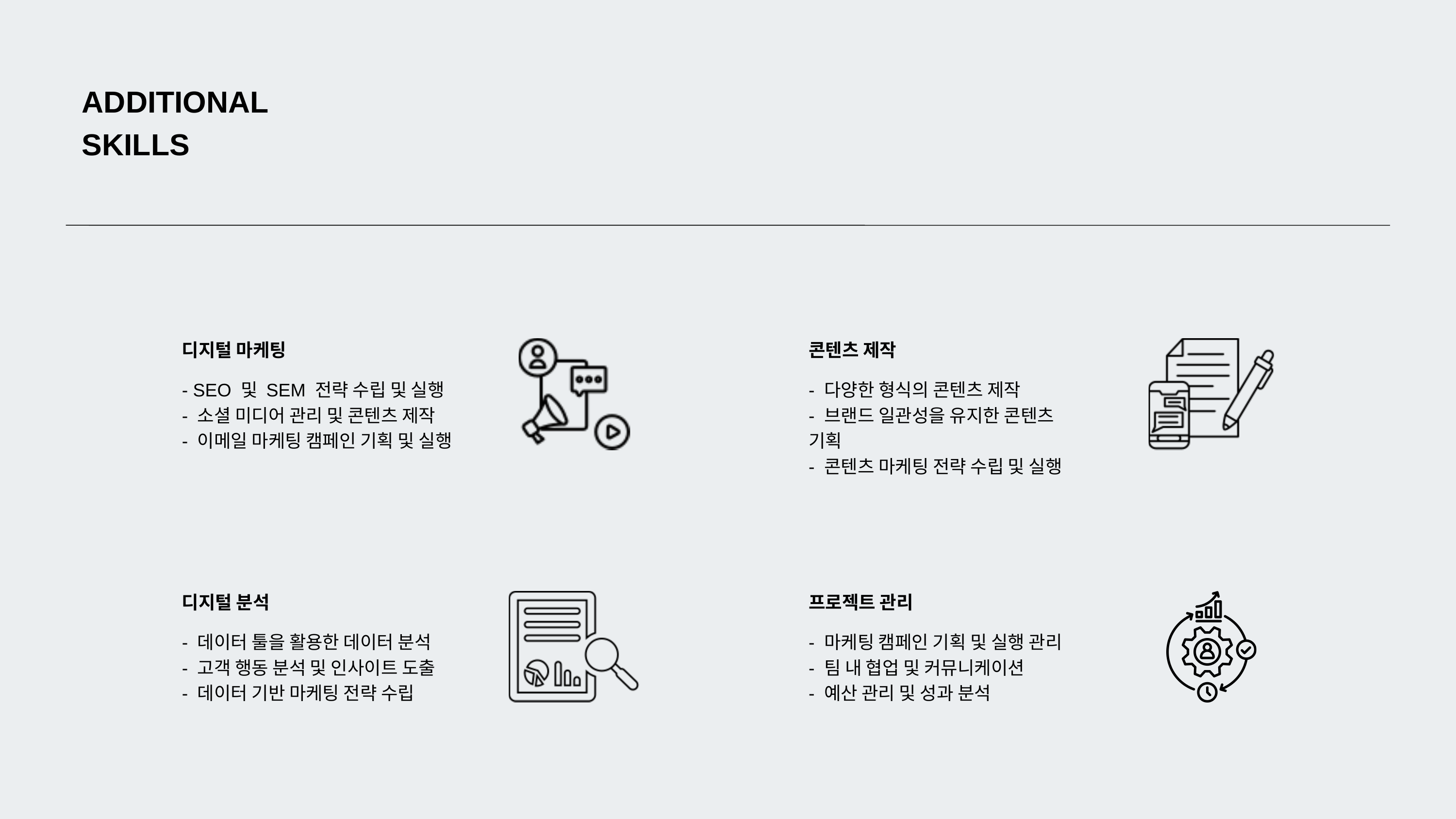

ADDITIONAL SKILLS

디지털 마케팅
콘텐츠 제작

- SEO 및 SEM 전략 수립 및 실행
- 소셜 미디어 관리 및 콘텐츠 제작
- 이메일 마케팅 캠페인 기획 및 실행
- 다양한 형식의 콘텐츠 제작
- 브랜드 일관성을 유지한 콘텐츠 기획
- 콘텐츠 마케팅 전략 수립 및 실행
디지털 분석
프로젝트 관리

- 데이터 툴을 활용한 데이터 분석
- 고객 행동 분석 및 인사이트 도출
- 데이터 기반 마케팅 전략 수립
- 마케팅 캠페인 기획 및 실행 관리
- 팀 내 협업 및 커뮤니케이션
- 예산 관리 및 성과 분석